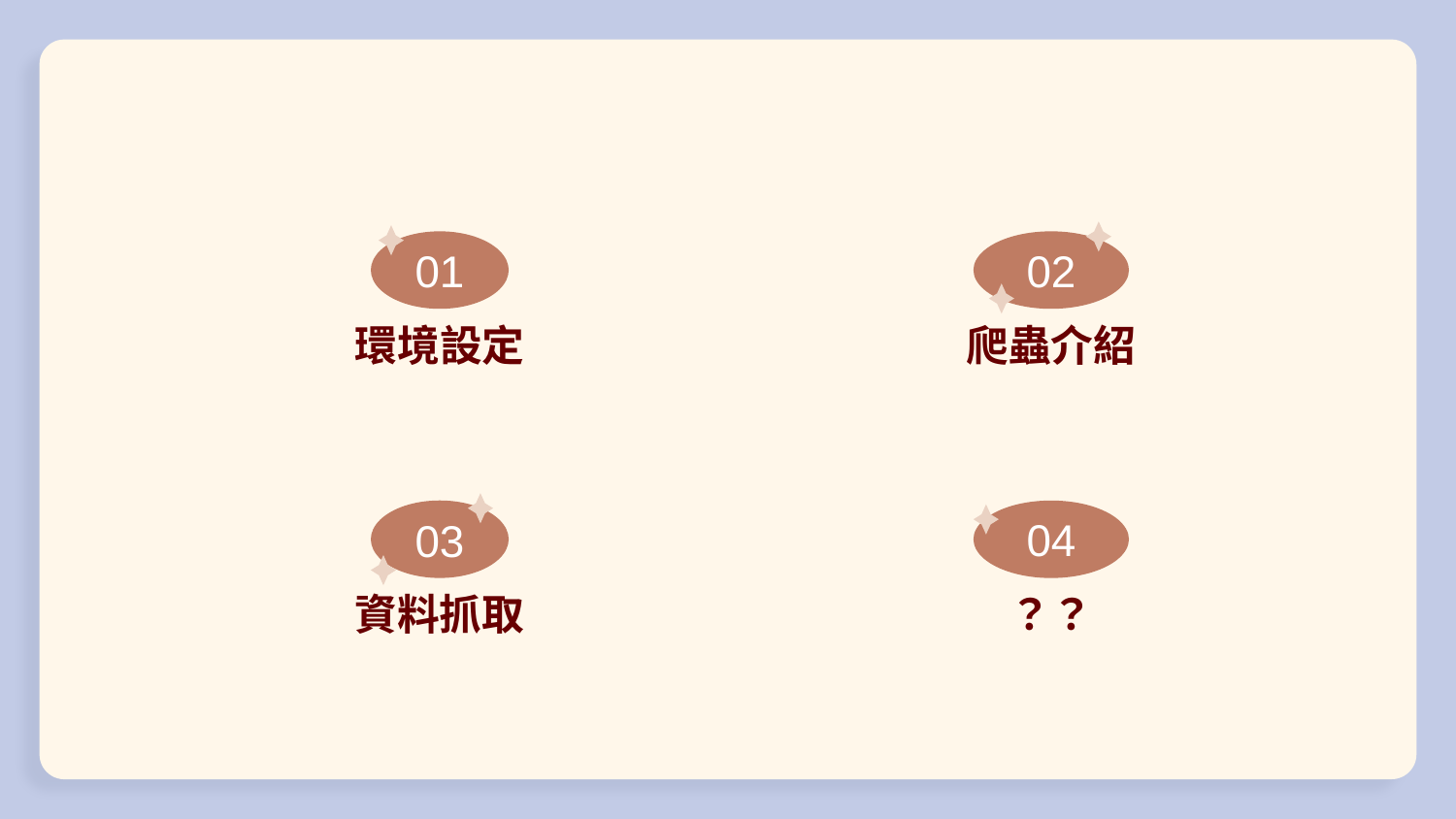

01
02

環境設定
爬蟲介紹

04
03

？？
資料抓取